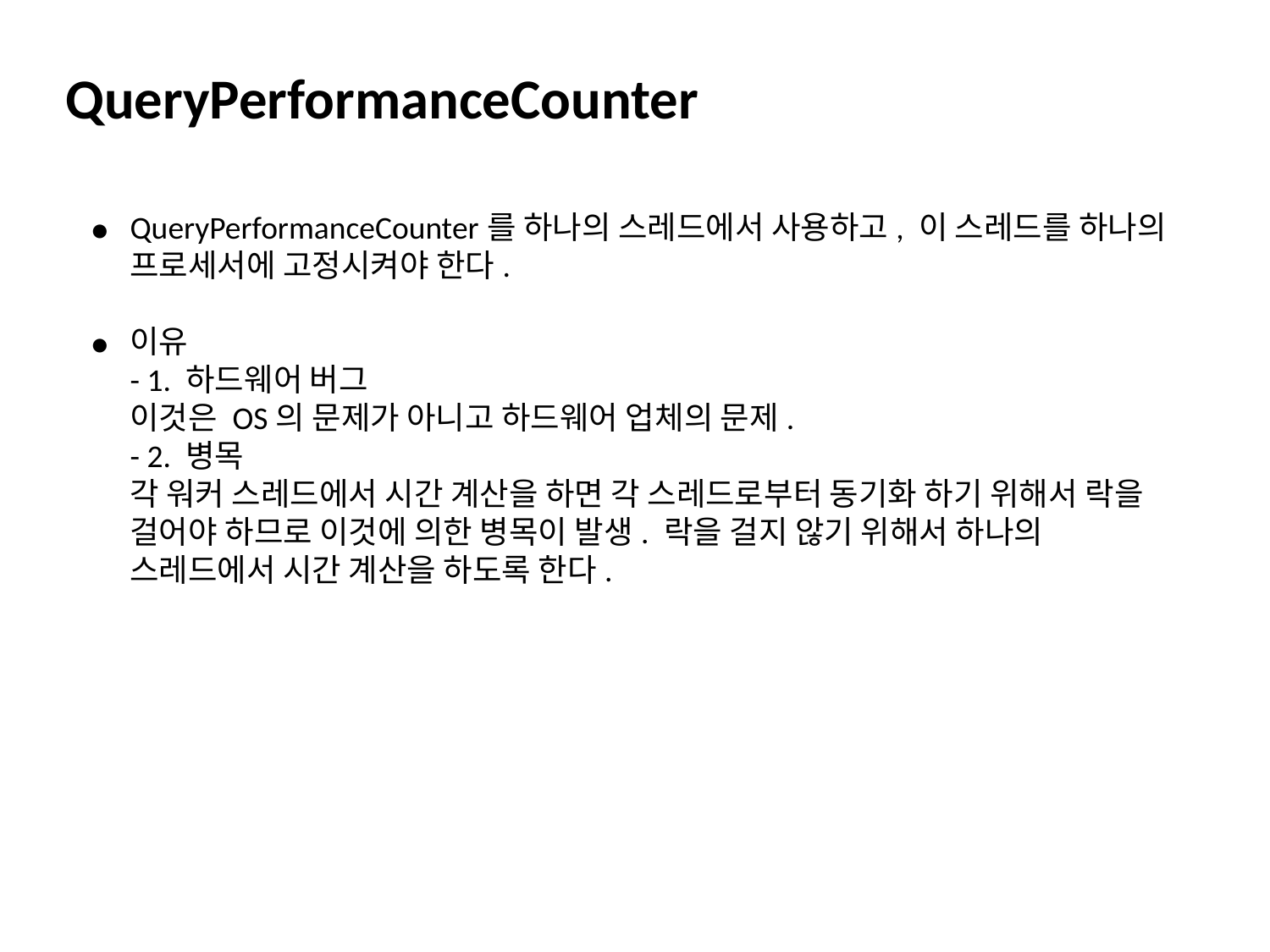

QueryPerformanceCounter
QueryPerformanceCounter를 하나의 스레드에서 사용하고, 이 스레드를 하나의 프로세서에 고정시켜야 한다.
이유
- 1. 하드웨어 버그
이것은 OS의 문제가 아니고 하드웨어 업체의 문제.
- 2. 병목
각 워커 스레드에서 시간 계산을 하면 각 스레드로부터 동기화 하기 위해서 락을 걸어야 하므로 이것에 의한 병목이 발생. 락을 걸지 않기 위해서 하나의 스레드에서 시간 계산을 하도록 한다.